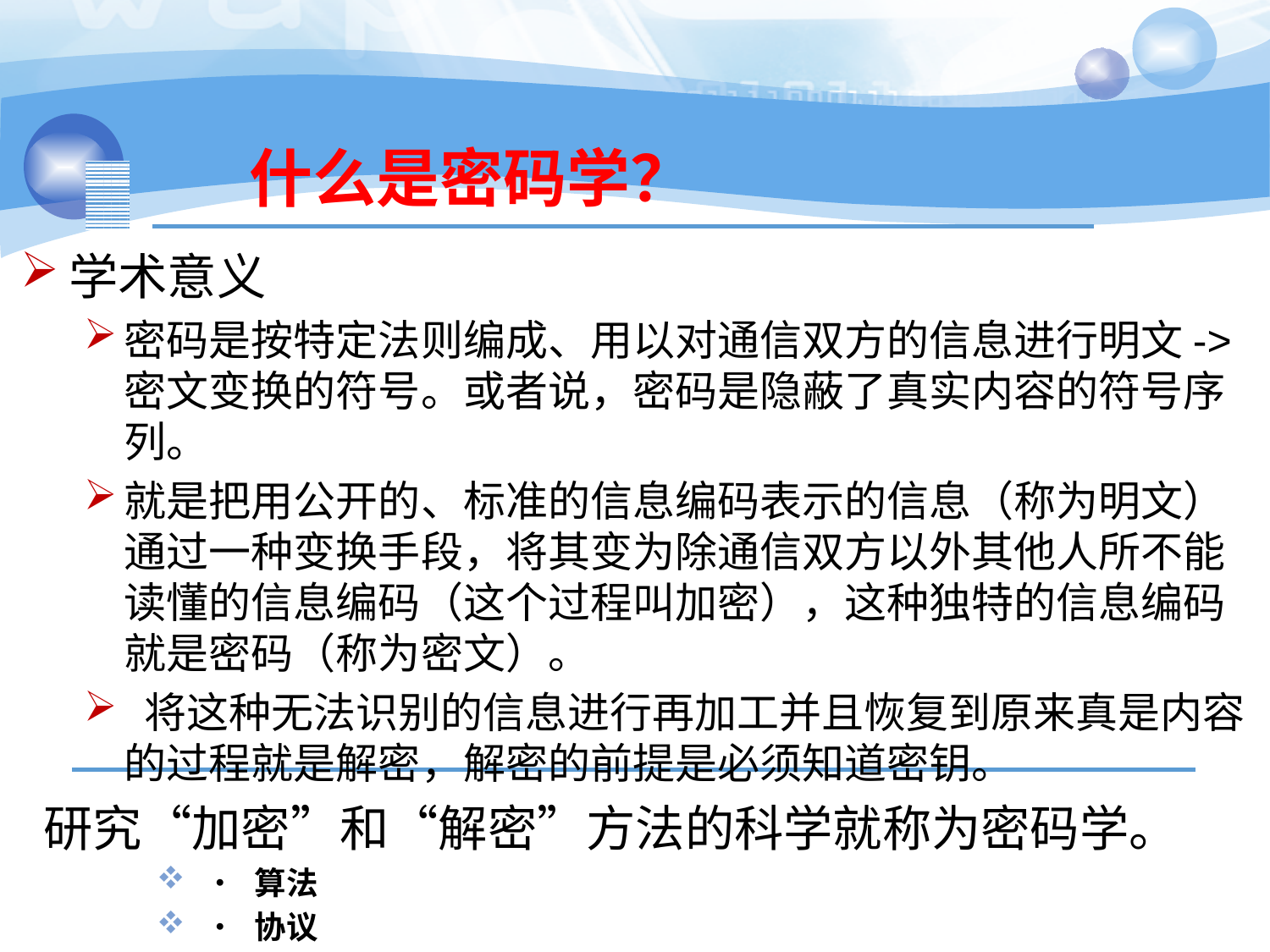

# 什么是密码学？

学术意义
密码是按特定法则编成、用以对通信双方的信息进行明文->密文变换的符号。或者说，密码是隐蔽了真实内容的符号序列。
就是把用公开的、标准的信息编码表示的信息（称为明文）通过一种变换手段，将其变为除通信双方以外其他人所不能读懂的信息编码（这个过程叫加密），这种独特的信息编码就是密码（称为密文）。
 将这种无法识别的信息进行再加工并且恢复到原来真是内容的过程就是解密，解密的前提是必须知道密钥。
 研究“加密”和“解密”方法的科学就称为密码学。
• 算法
• 协议